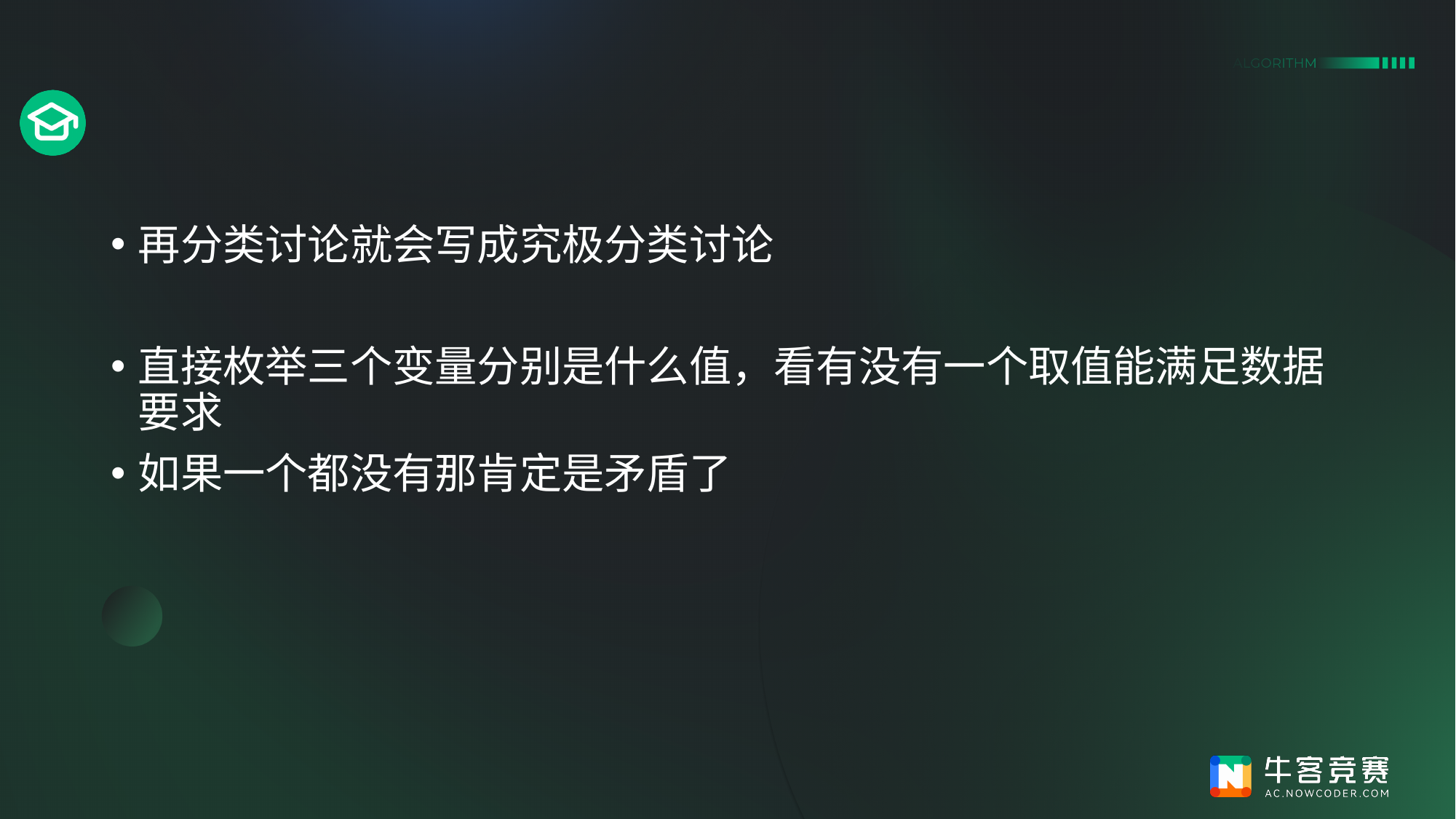

#
再分类讨论就会写成究极分类讨论

直接枚举三个变量分别是什么值，看有没有一个取值能满足数据要求
如果一个都没有那肯定是矛盾了